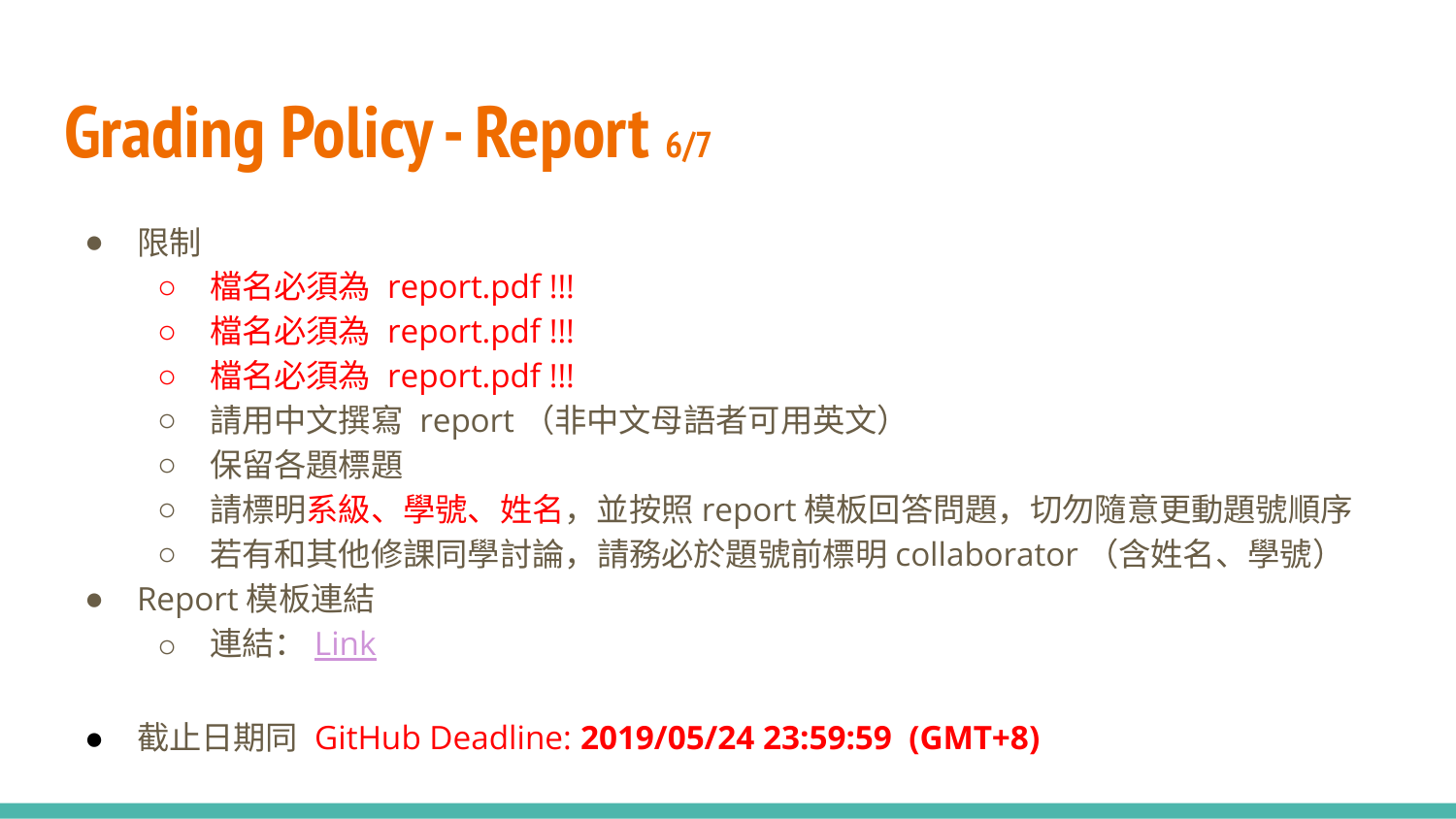

# Grading Policy - Report 6/7
限制
檔名必須為 report.pdf !!!
檔名必須為 report.pdf !!!
檔名必須為 report.pdf !!!
請用中文撰寫 report（非中文母語者可用英文）
保留各題標題
請標明系級、學號、姓名，並按照report模板回答問題，切勿隨意更動題號順序
若有和其他修課同學討論，請務必於題號前標明collaborator（含姓名、學號）
Report模板連結
連結：Link
截止日期同 GitHub Deadline: 2019/05/24 23:59:59  (GMT+8)